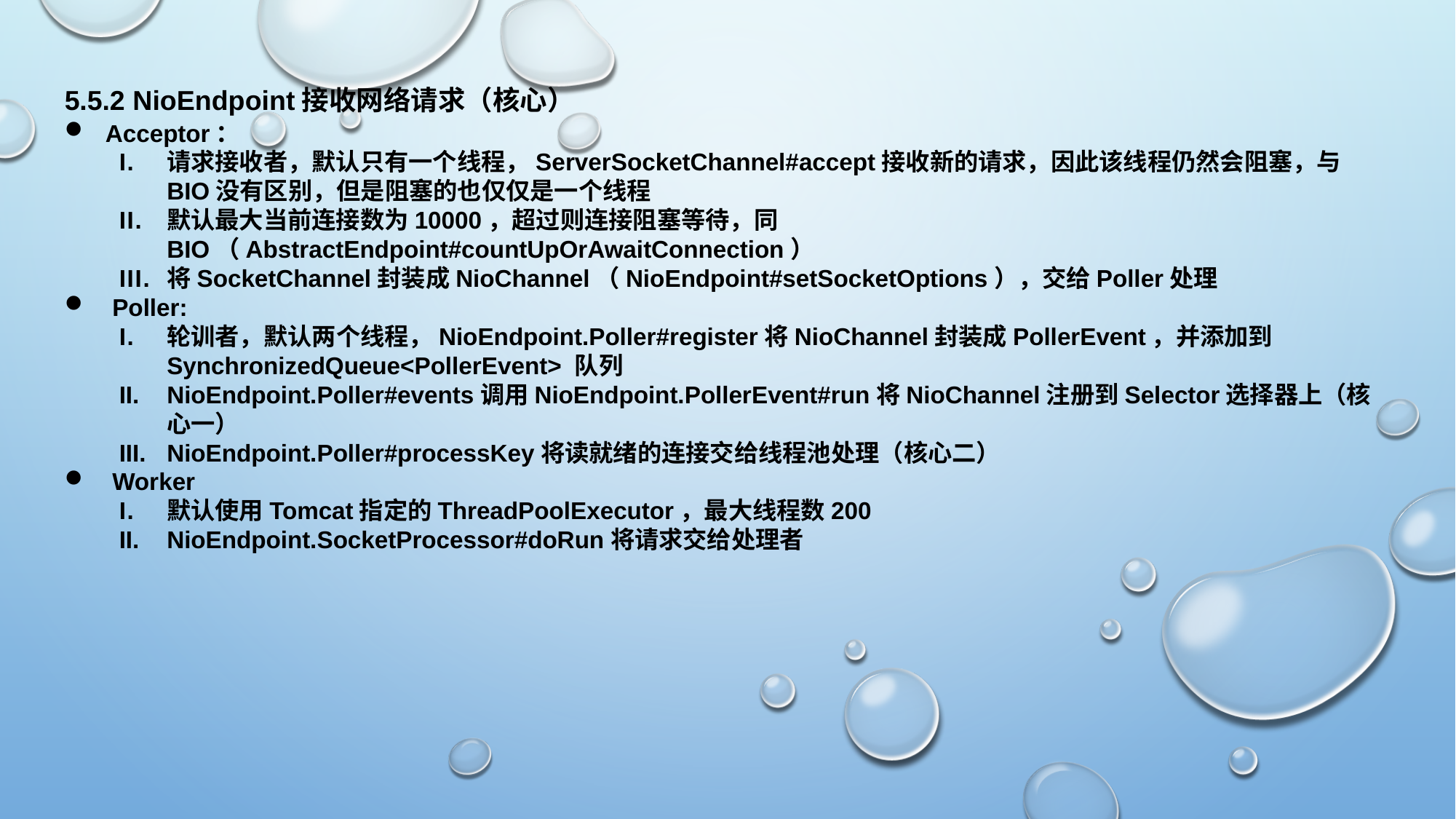

5.5.2 NioEndpoint接收网络请求（核心）
 Acceptor：
请求接收者，默认只有一个线程，ServerSocketChannel#accept接收新的请求，因此该线程仍然会阻塞，与BIO没有区别，但是阻塞的也仅仅是一个线程
默认最大当前连接数为10000，超过则连接阻塞等待，同BIO（AbstractEndpoint#countUpOrAwaitConnection）
将SocketChannel封装成NioChannel（NioEndpoint#setSocketOptions），交给Poller处理
Poller:
轮训者，默认两个线程，NioEndpoint.Poller#register将NioChannel封装成PollerEvent，并添加到SynchronizedQueue<PollerEvent> 队列
NioEndpoint.Poller#events调用NioEndpoint.PollerEvent#run将NioChannel注册到Selector选择器上（核心一）
NioEndpoint.Poller#processKey将读就绪的连接交给线程池处理（核心二）
Worker
默认使用Tomcat指定的ThreadPoolExecutor，最大线程数200
NioEndpoint.SocketProcessor#doRun将请求交给处理者